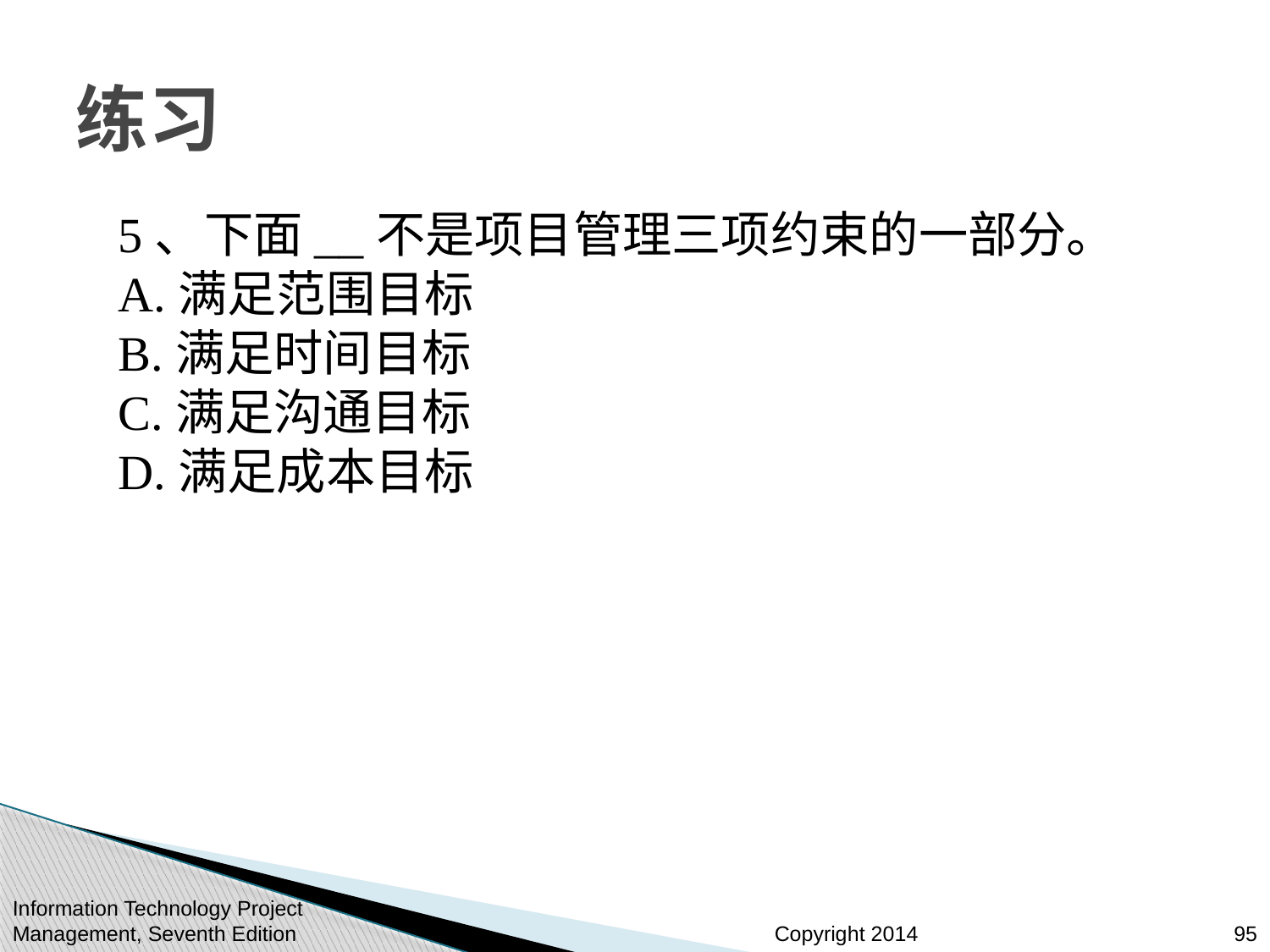

# 练习
5、下面__不是项目管理三项约束的一部分。
A.满足范围目标
B.满足时间目标
C.满足沟通目标
D.满足成本目标
Information Technology Project Management, Seventh Edition
95